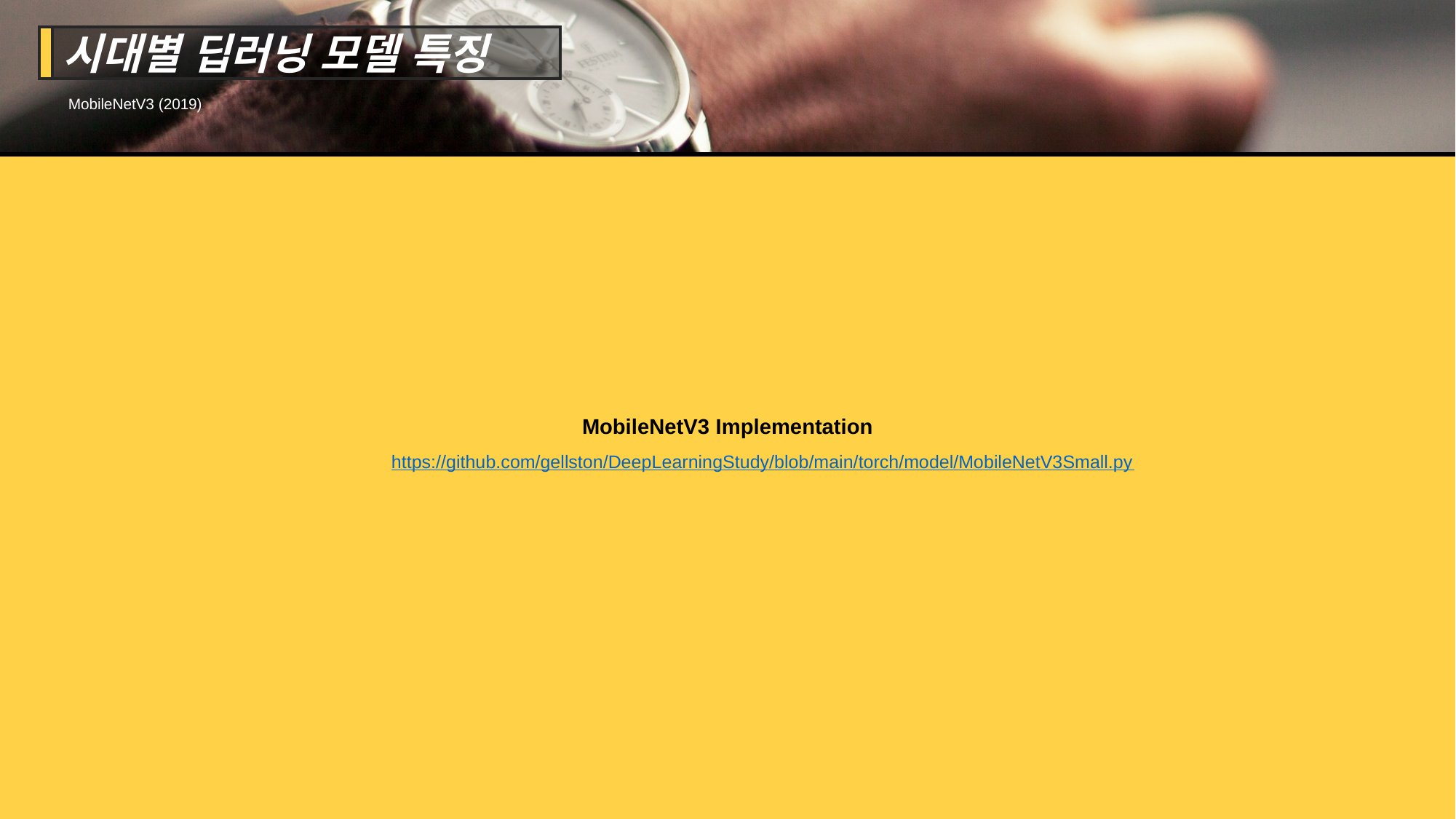

시대별 딥러닝 모델 특징
MobileNetV3 (2019)
MobileNetV3 Implementation
https://github.com/gellston/DeepLearningStudy/blob/main/torch/model/MobileNetV3Small.py